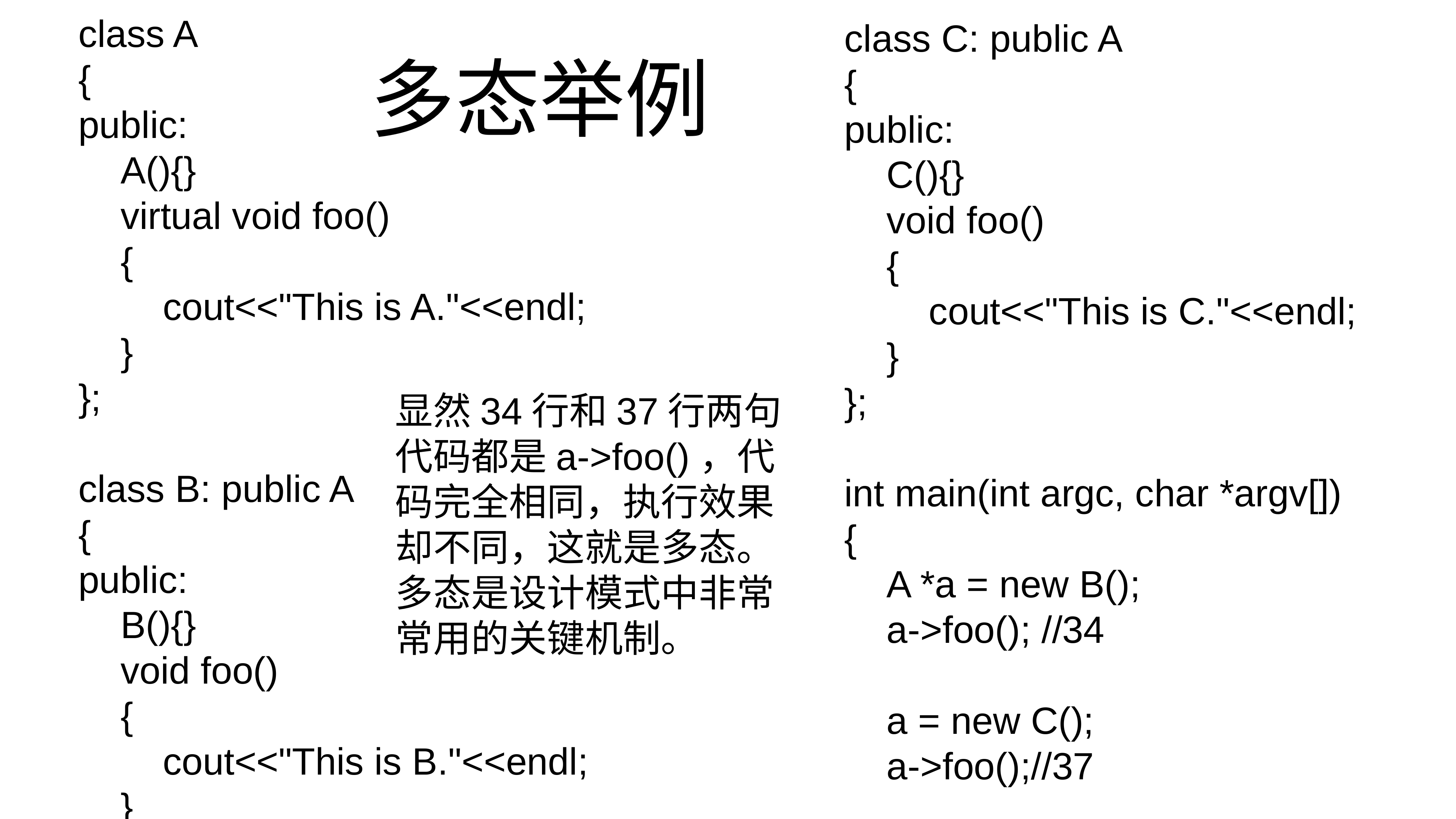

class A
{
public:
    A(){}
    virtual void foo()
    {
        cout<<"This is A."<<endl;
    }
};

class B: public A
{
public:
    B(){}
    void foo()
    {
        cout<<"This is B."<<endl;
    }
};
class C: public A
{
public:
    C(){}
    void foo()
    {
        cout<<"This is C."<<endl;
    }
};

int main(int argc, char *argv[])
{
    A *a = new B();
    a->foo(); //34

    a = new C();
    a->foo();//37

    return 0;
}
# 多态举例
显然34行和37行两句代码都是a->foo()，代码完全相同，执行效果却不同，这就是多态。
多态是设计模式中非常常用的关键机制。